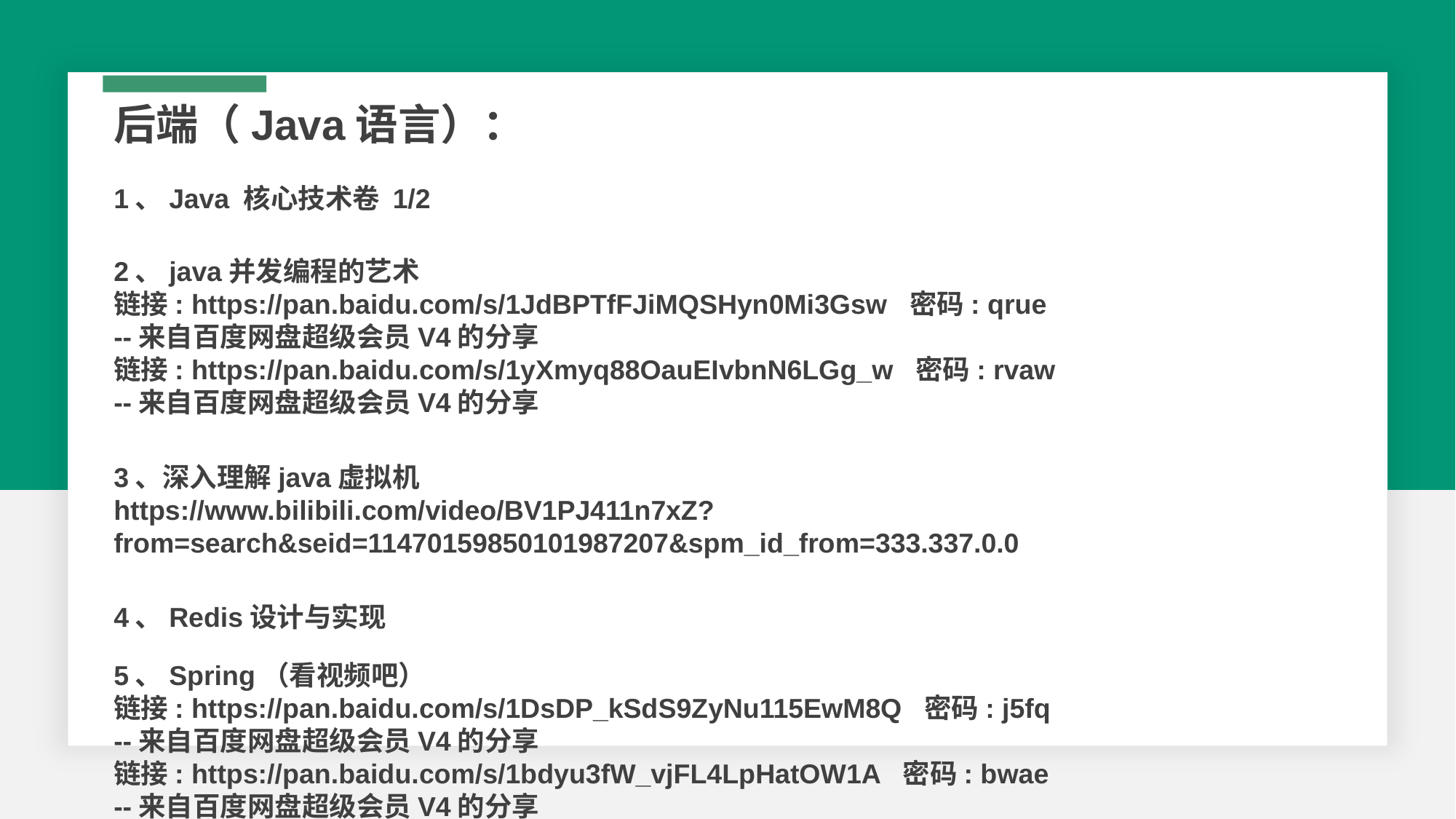

后端（Java语言）：
1、Java 核心技术卷 1/2
2、java并发编程的艺术
链接: https://pan.baidu.com/s/1JdBPTfFJiMQSHyn0Mi3Gsw  密码: qrue
--来自百度网盘超级会员V4的分享
链接: https://pan.baidu.com/s/1yXmyq88OauEIvbnN6LGg_w  密码: rvaw
--来自百度网盘超级会员V4的分享
3、深入理解java虚拟机
https://www.bilibili.com/video/BV1PJ411n7xZ?from=search&seid=11470159850101987207&spm_id_from=333.337.0.0
4、Redis设计与实现
5、Spring（看视频吧）
链接: https://pan.baidu.com/s/1DsDP_kSdS9ZyNu115EwM8Q  密码: j5fq
--来自百度网盘超级会员V4的分享
链接: https://pan.baidu.com/s/1bdyu3fW_vjFL4LpHatOW1A  密码: bwae
--来自百度网盘超级会员V4的分享